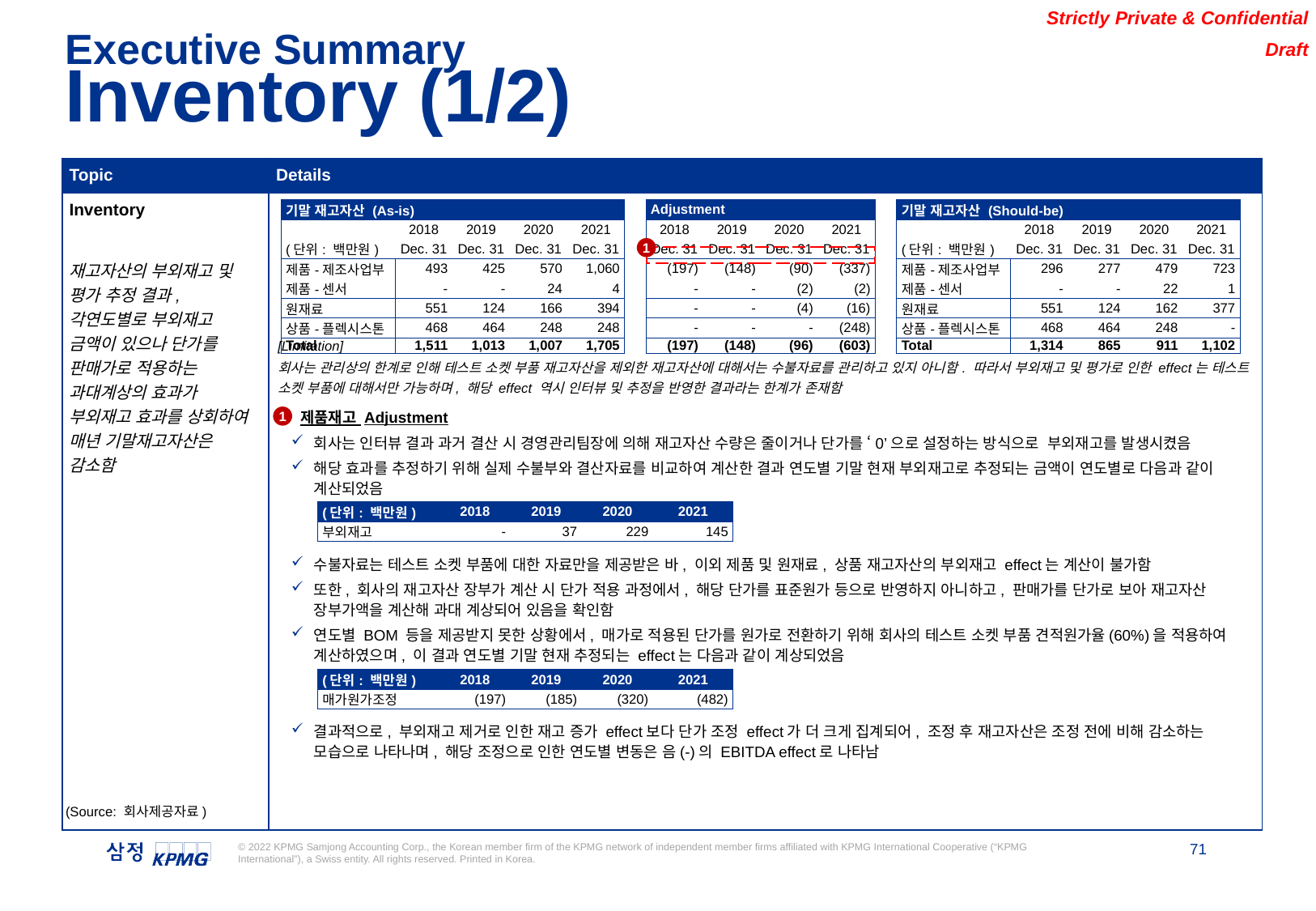

Executive Summary
Inventory (1/2)
| Topic | Details |
| --- | --- |
| Inventory 재고자산의 부외재고 및 평가 추정 결과, 각연도별로 부외재고 금액이 있으나 단가를 판매가로 적용하는 과대계상의 효과가 부외재고 효과를 상회하여 매년 기말재고자산은 감소함 |  |
| 기말 재고자산 (As-is) |  |  |  |  |  | Adjustment |  |  |  |  | 기말 재고자산 (Should-be) |  |  |  |  |
| --- | --- | --- | --- | --- | --- | --- | --- | --- | --- | --- | --- | --- | --- | --- | --- |
|  | 2018 | 2019 | 2020 | 2021 |  | 2018 | 2019 | 2020 | 2021 |  |  | 2018 | 2019 | 2020 | 2021 |
| (단위: 백만원) | Dec. 31 | Dec. 31 | Dec. 31 | Dec. 31 |  | Dec. 31 | Dec. 31 | Dec. 31 | Dec. 31 |  | (단위: 백만원) | Dec. 31 | Dec. 31 | Dec. 31 | Dec. 31 |
| 제품-제조사업부 | 493 | 425 | 570 | 1,060 |  | (197) | (148) | (90) | (337) |  | 제품-제조사업부 | 296 | 277 | 479 | 723 |
| 제품-센서 | - | - | 24 | 4 |  | - | - | (2) | (2) |  | 제품-센서 | - | - | 22 | 1 |
| 원재료 | 551 | 124 | 166 | 394 |  | - | - | (4) | (16) |  | 원재료 | 551 | 124 | 162 | 377 |
| 상품-플렉시스톤 | 468 | 464 | 248 | 248 |  | - | - | - | (248) |  | 상품-플렉시스톤 | 468 | 464 | 248 | - |
| Total | 1,511 | 1,013 | 1,007 | 1,705 |  | (197) | (148) | (96) | (603) |  | Total | 1,314 | 865 | 911 | 1,102 |
1

[Limitation]
회사는 관리상의 한계로 인해 테스트 소켓 부품 재고자산을 제외한 재고자산에 대해서는 수불자료를 관리하고 있지 아니함. 따라서 부외재고 및 평가로 인한 effect는 테스트 소켓 부품에 대해서만 가능하며, 해당 effect 역시 인터뷰 및 추정을 반영한 결과라는 한계가 존재함
제품재고 Adjustment
회사는 인터뷰 결과 과거 결산 시 경영관리팀장에 의해 재고자산 수량은 줄이거나 단가를 ‘0’으로 설정하는 방식으로  부외재고를 발생시켰음
해당 효과를 추정하기 위해 실제 수불부와 결산자료를 비교하여 계산한 결과 연도별 기말 현재 부외재고로 추정되는 금액이 연도별로 다음과 같이 계산되었음

수불자료는 테스트 소켓 부품에 대한 자료만을 제공받은 바, 이외 제품 및 원재료, 상품 재고자산의 부외재고 effect는 계산이 불가함
또한, 회사의 재고자산 장부가 계산 시 단가 적용 과정에서, 해당 단가를 표준원가 등으로 반영하지 아니하고, 판매가를 단가로 보아 재고자산 장부가액을 계산해 과대 계상되어 있음을 확인함
연도별 BOM 등을 제공받지 못한 상황에서, 매가로 적용된 단가를 원가로 전환하기 위해 회사의 테스트 소켓 부품 견적원가율(60%)을 적용하여 계산하였으며, 이 결과 연도별 기말 현재 추정되는 effect는 다음과 같이 계상되었음

결과적으로, 부외재고 제거로 인한 재고 증가 effect보다 단가 조정 effect가 더 크게 집계되어, 조정 후 재고자산은 조정 전에 비해 감소하는 모습으로 나타나며, 해당 조정으로 인한 연도별 변동은 음(-)의 EBITDA effect로 나타남
1
| (단위: 백만원) | 2018 | 2019 | 2020 | 2021 |
| --- | --- | --- | --- | --- |
| 부외재고 | - | 37 | 229 | 145 |
| (단위: 백만원) | 2018 | 2019 | 2020 | 2021 |
| --- | --- | --- | --- | --- |
| 매가원가조정 | (197) | (185) | (320) | (482) |
(Source: 회사제공자료)